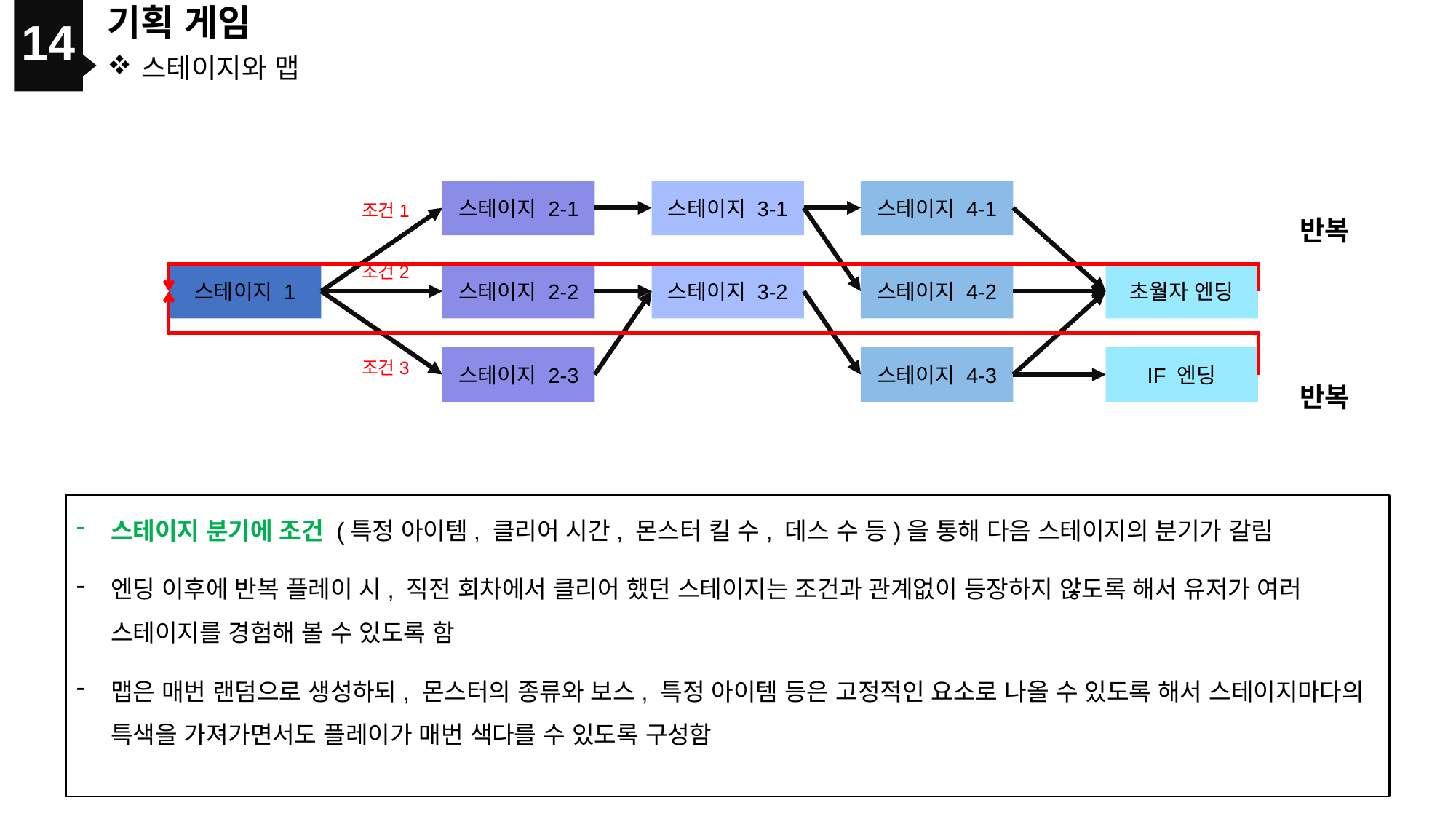

14
기획 게임
스테이지와 맵
스테이지 2-1
스테이지 3-1
스테이지 4-1
조건1
반복
조건2
스테이지 1
스테이지 2-2
스테이지 3-2
스테이지 4-2
초월자 엔딩
스테이지 2-3
스테이지 4-3
IF 엔딩
조건3
반복

스테이지 분기에 조건 (특정 아이템, 클리어 시간, 몬스터 킬 수, 데스 수 등)을 통해 다음 스테이지의 분기가 갈림
엔딩 이후에 반복 플레이 시, 직전 회차에서 클리어 했던 스테이지는 조건과 관계없이 등장하지 않도록 해서 유저가 여러 스테이지를 경험해 볼 수 있도록 함
맵은 매번 랜덤으로 생성하되, 몬스터의 종류와 보스, 특정 아이템 등은 고정적인 요소로 나올 수 있도록 해서 스테이지마다의 특색을 가져가면서도 플레이가 매번 색다를 수 있도록 구성함